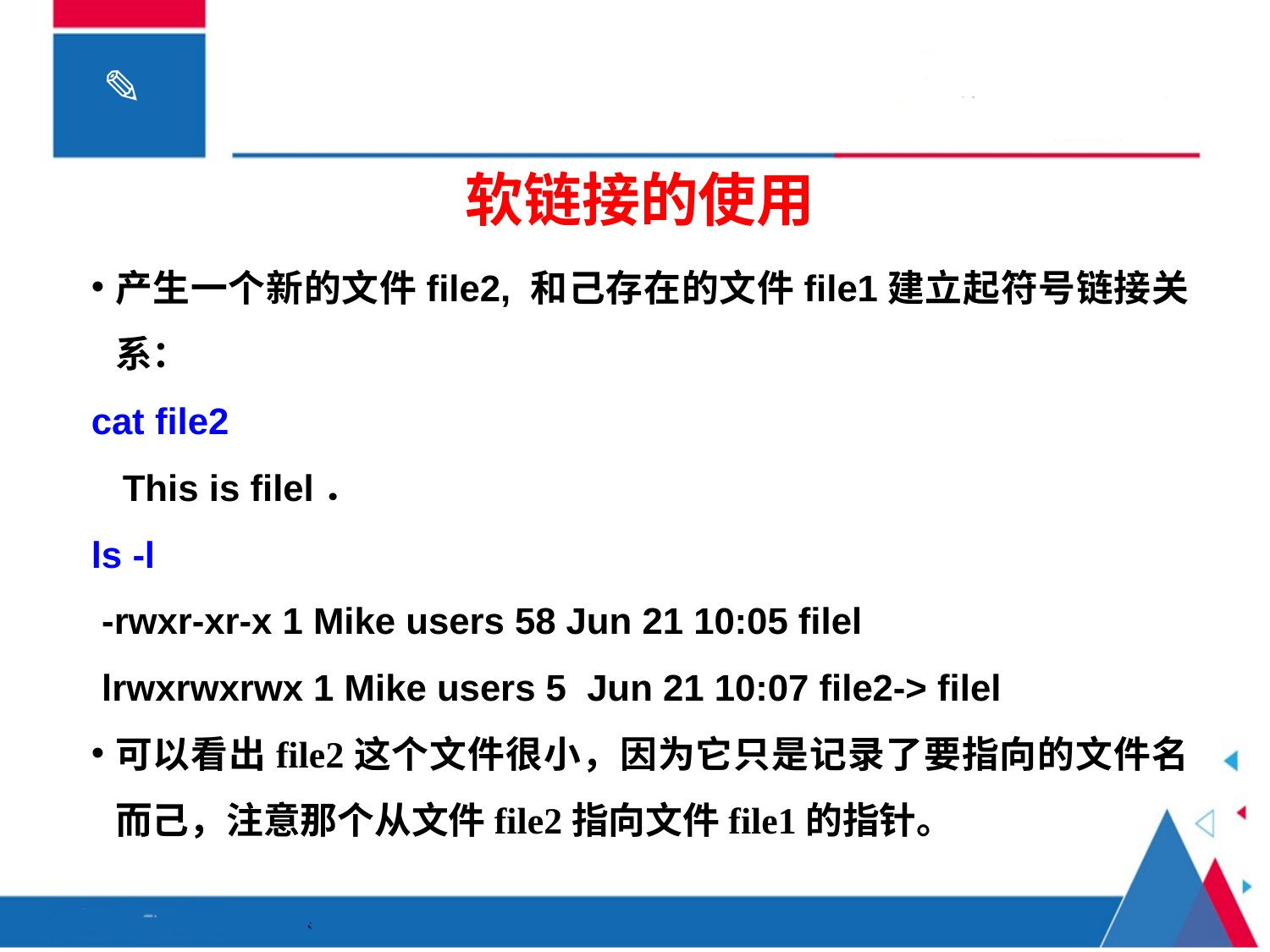

软链接的使用
产生一个新的文件file2, 和己存在的文件file1建立起符号链接关系：
cat file2
   This is filel．
ls -l
 -rwxr-xr-x 1 Mike users 58 Jun 21 10:05 filel
 lrwxrwxrwx 1 Mike users 5  Jun 21 10:07 file2-> filel
可以看出file2这个文件很小，因为它只是记录了要指向的文件名而己，注意那个从文件file2指向文件file1的指针。